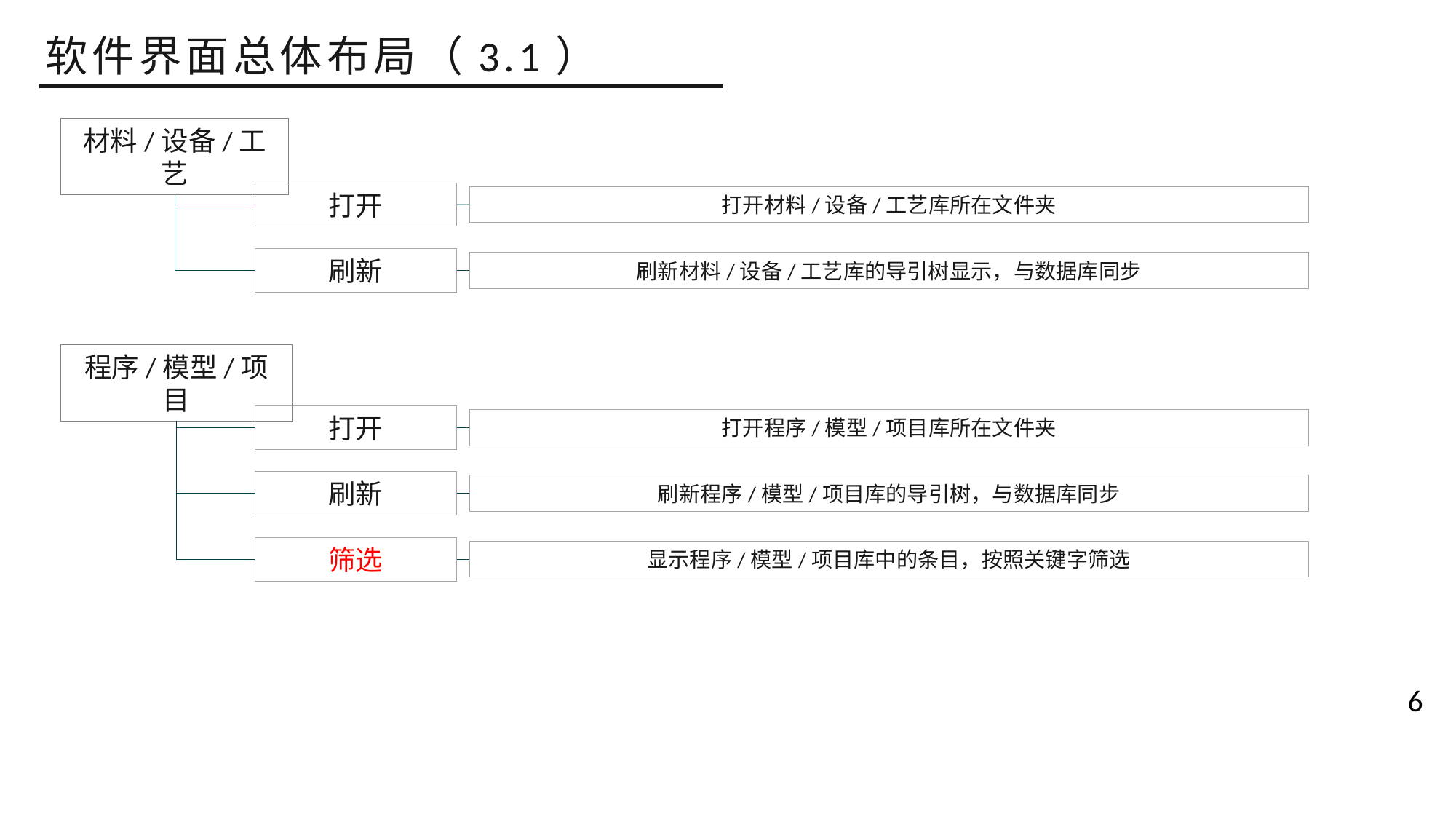

软件界面总体布局（3.1）
材料/设备/工艺
打开
打开材料/设备/工艺库所在文件夹
刷新
刷新材料/设备/工艺库的导引树显示，与数据库同步
程序/模型/项目
打开
打开程序/模型/项目库所在文件夹
刷新
刷新程序/模型/项目库的导引树，与数据库同步
筛选
显示程序/模型/项目库中的条目，按照关键字筛选
6